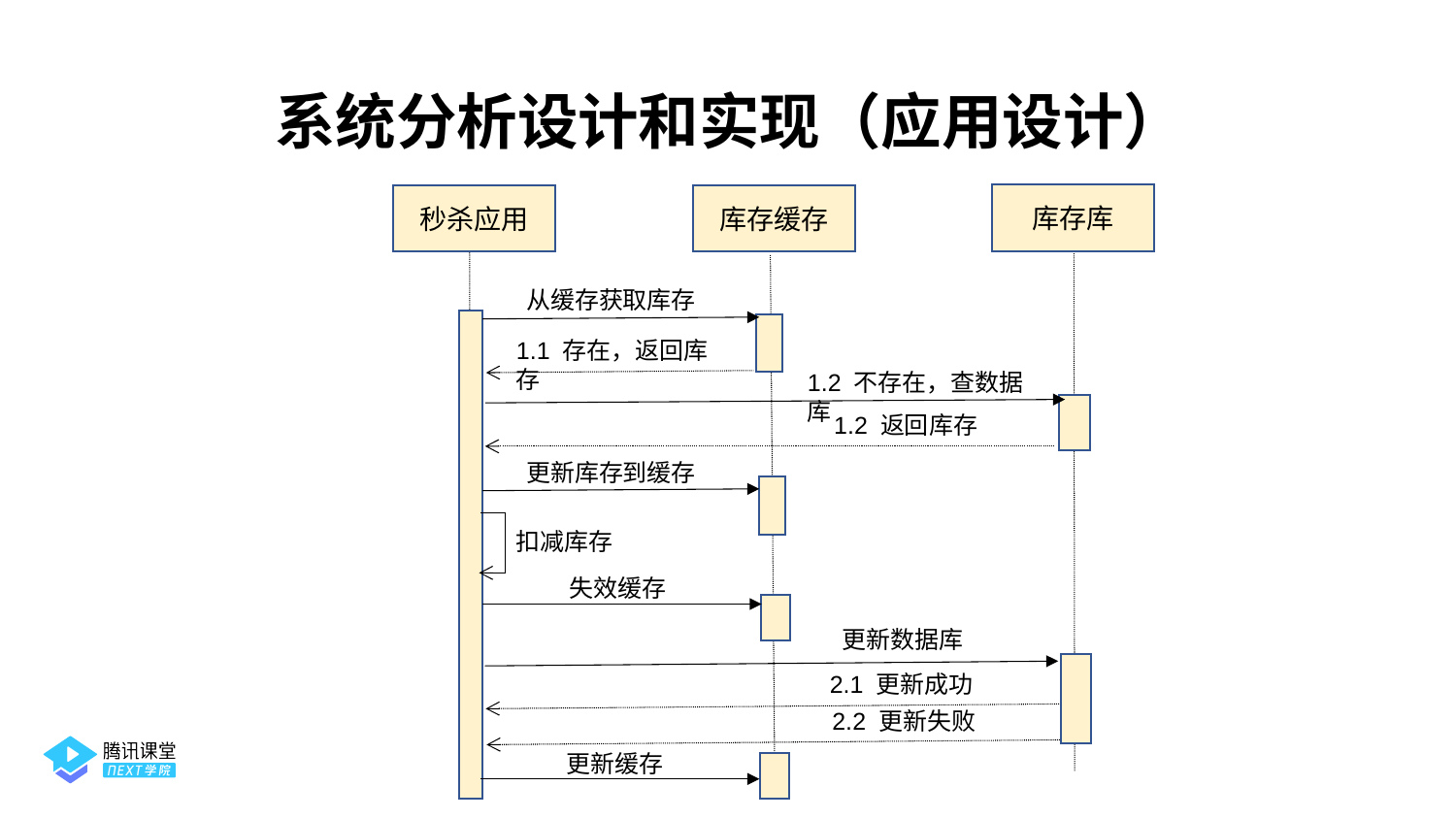

系统分析设计和实现（应用设计）
库存库
秒杀应用
库存缓存
从缓存获取库存

1.1 存在，返回库存
1.2 不存在，查数据库

1.2 返回库存
更新库存到缓存

扣减库存
失效缓存

更新数据库

2.1 更新成功
2.2 更新失败
更新缓存